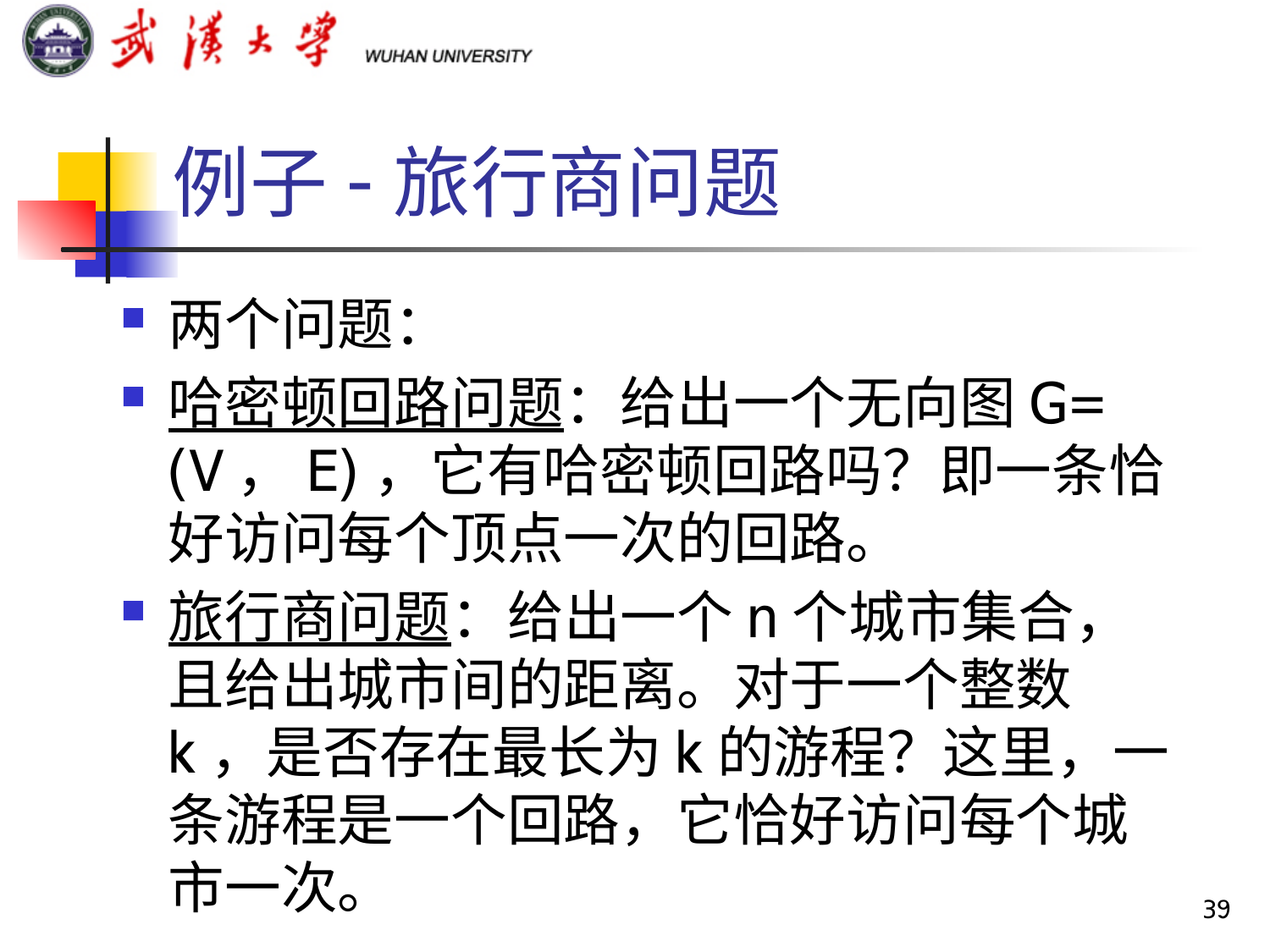

# 例子-旅行商问题
两个问题：
哈密顿回路问题：给出一个无向图G= (V，E)，它有哈密顿回路吗？即一条恰好访问每个顶点一次的回路。
旅行商问题：给出一个n个城市集合，且给出城市间的距离。对于一个整数k，是否存在最长为k的游程？这里，一条游程是一个回路，它恰好访问每个城市一次。

39